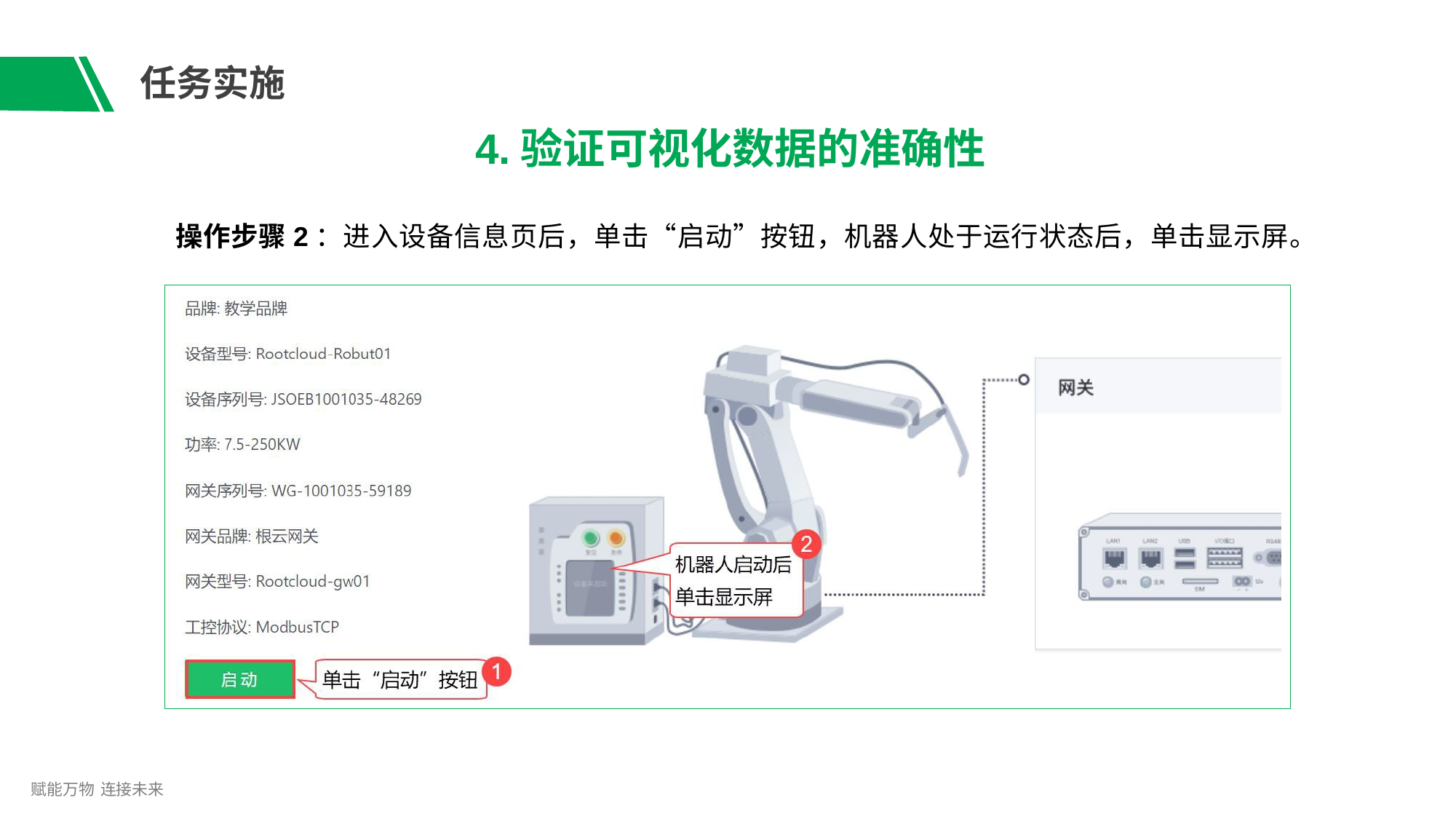

# 任务实施
4.验证可视化数据的准确性
操作步骤2：进入设备信息页后，单击“启动”按钮，机器人处于运行状态后，单击显示屏。

赋能万物 连接未来